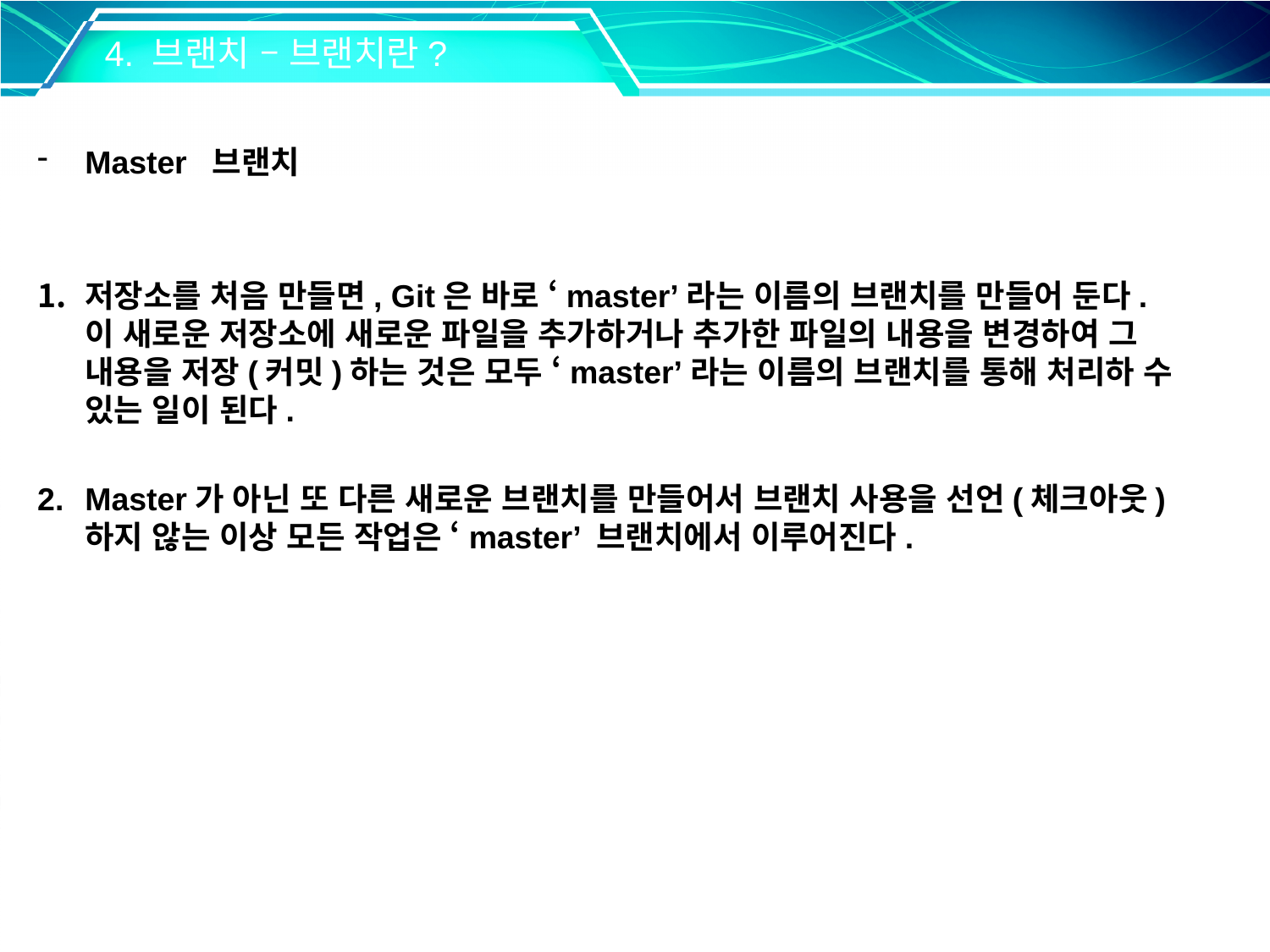

4. 브랜치 – 브랜치란?
Master  브랜치

저장소를 처음 만들면, Git은 바로 ‘master’라는 이름의 브랜치를 만들어 둔다. 이 새로운 저장소에 새로운 파일을 추가하거나 추가한 파일의 내용을 변경하여 그 내용을 저장(커밋)하는 것은 모두 ‘master’라는 이름의 브랜치를 통해 처리하 수 있는 일이 된다.

Master가 아닌 또 다른 새로운 브랜치를 만들어서 브랜치 사용을 선언(체크아웃)하지 않는 이상 모든 작업은 ‘master’ 브랜치에서 이루어진다.